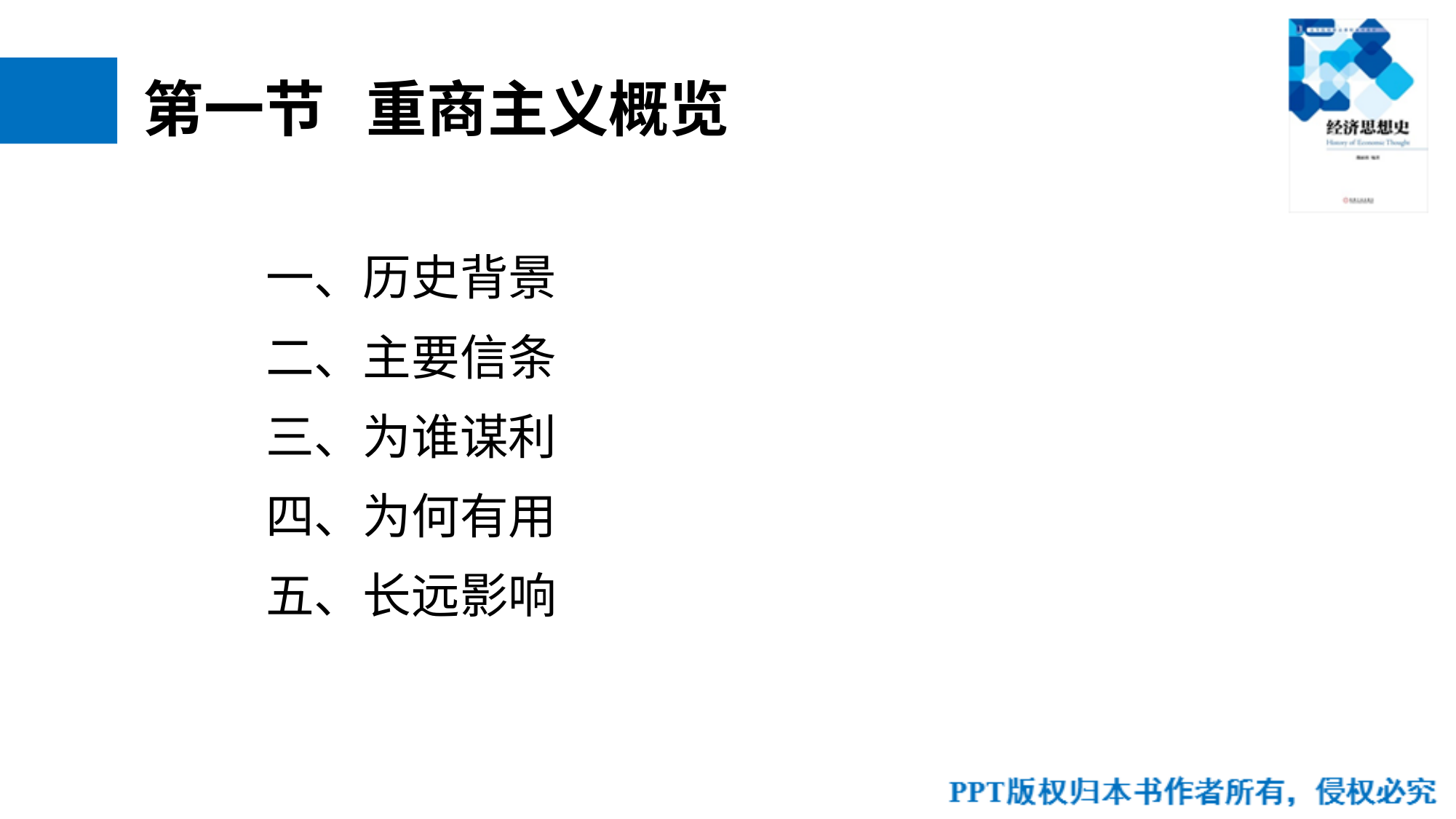

# 第一节   重商主义概览
一、历史背景
二、主要信条
三、为谁谋利
四、为何有用
五、长远影响
43